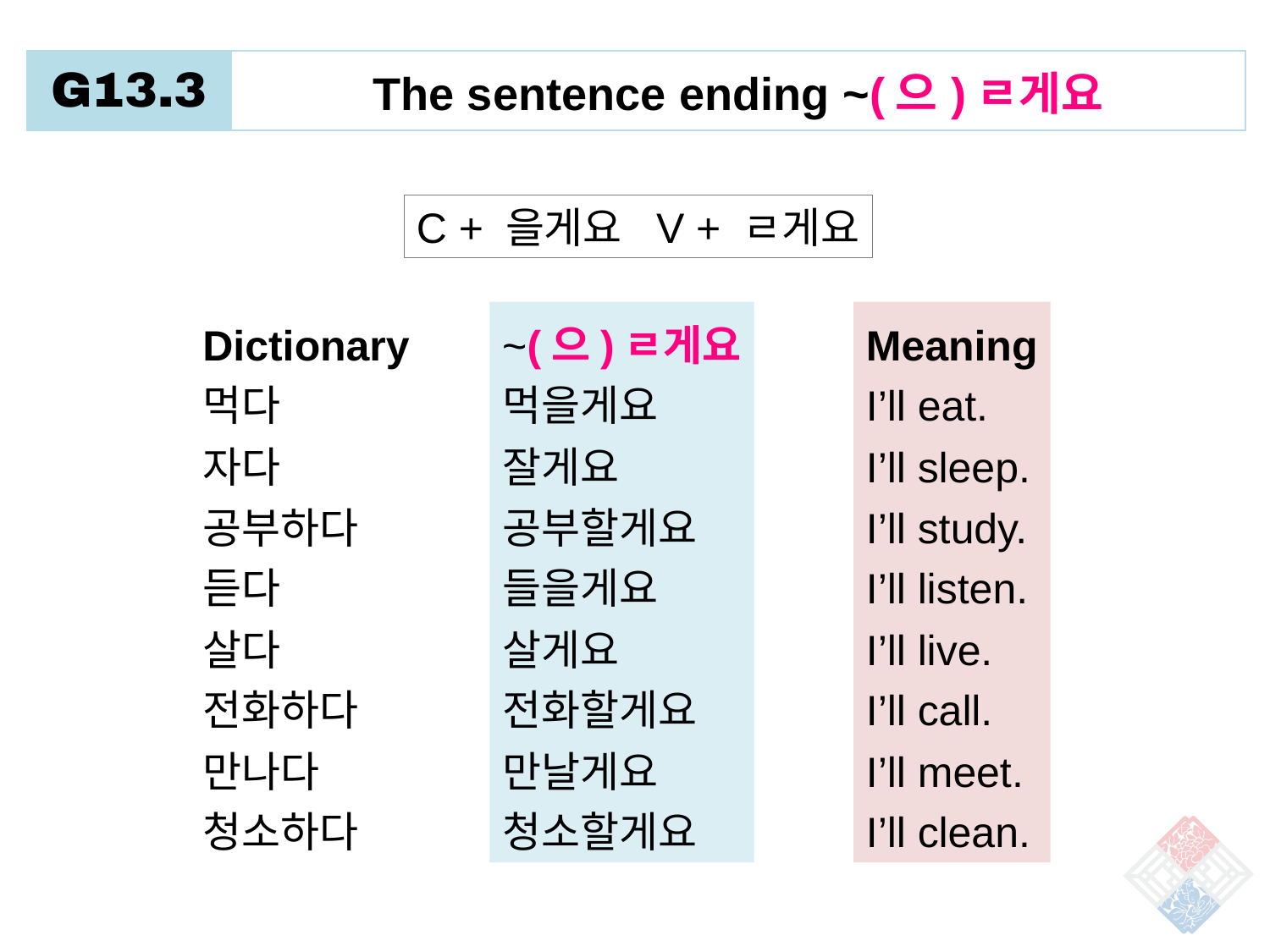

| G13.3 | The sentence ending ~(으)ㄹ게요 |
| --- | --- |
C + 을게요  V + ㄹ게요
Dictionary
먹다
자다
공부하다
듣다
살다
전화하다
만나다
청소하다
~(으)ㄹ게요
먹을게요
잘게요
공부할게요
들을게요
살게요
전화할게요
만날게요
청소할게요
Meaning
I’ll eat.
I’ll sleep.
I’ll study.
I’ll listen.
I’ll live.
I’ll call.
I’ll meet.
I’ll clean.